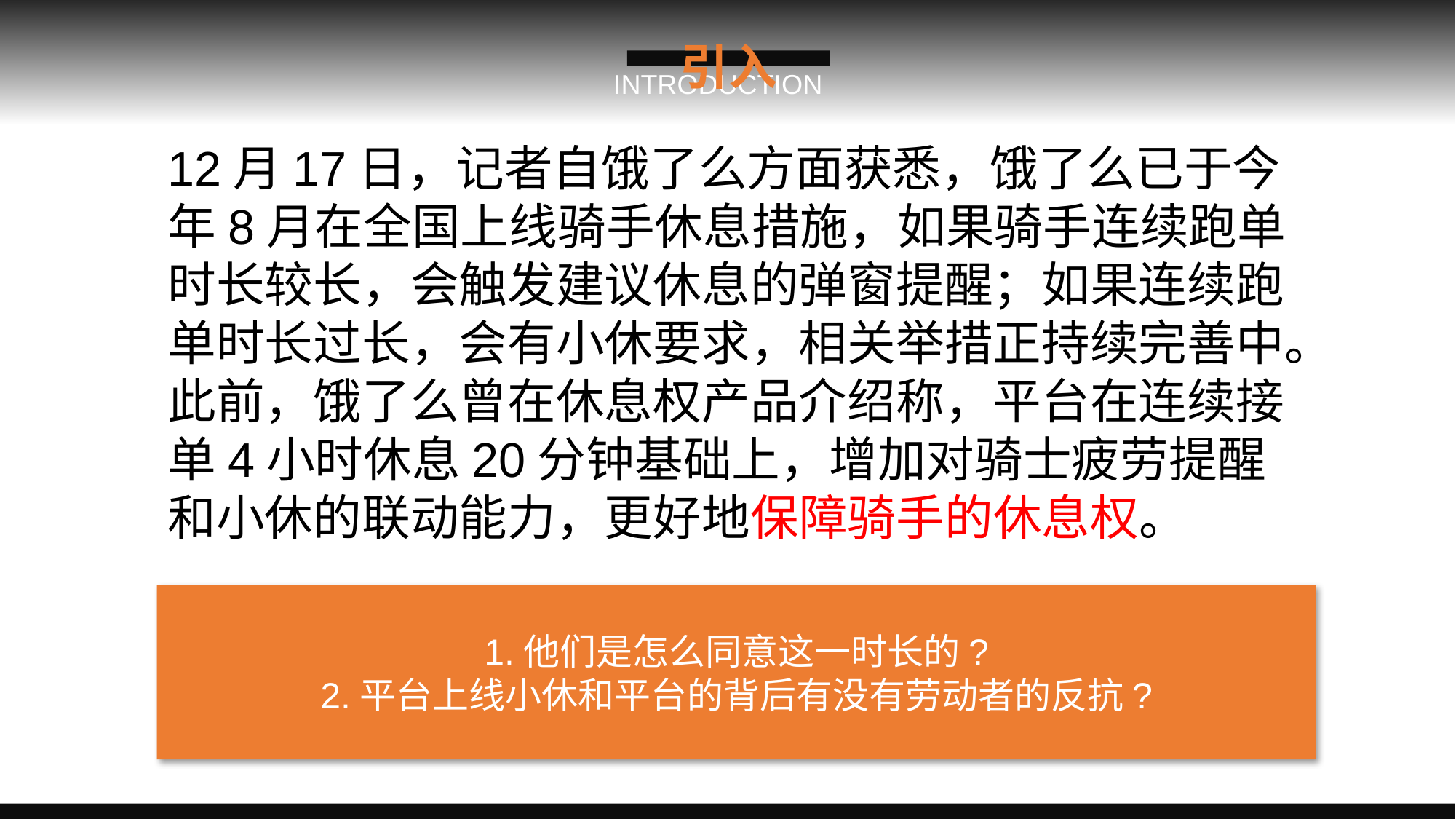

引入

INTRODUCTION
12月17日，记者自饿了么方面获悉，饿了么已于今年8月在全国上线骑手休息措施，如果骑手连续跑单时长较长，会触发建议休息的弹窗提醒；如果连续跑单时长过长，会有小休要求，相关举措正持续完善中。此前，饿了么曾在休息权产品介绍称，平台在连续接单4小时休息20分钟基础上，增加对骑士疲劳提醒和小休的联动能力，更好地保障骑手的休息权。
1.他们是怎么同意这一时长的?
2.平台上线小休和平台的背后有没有劳动者的反抗?